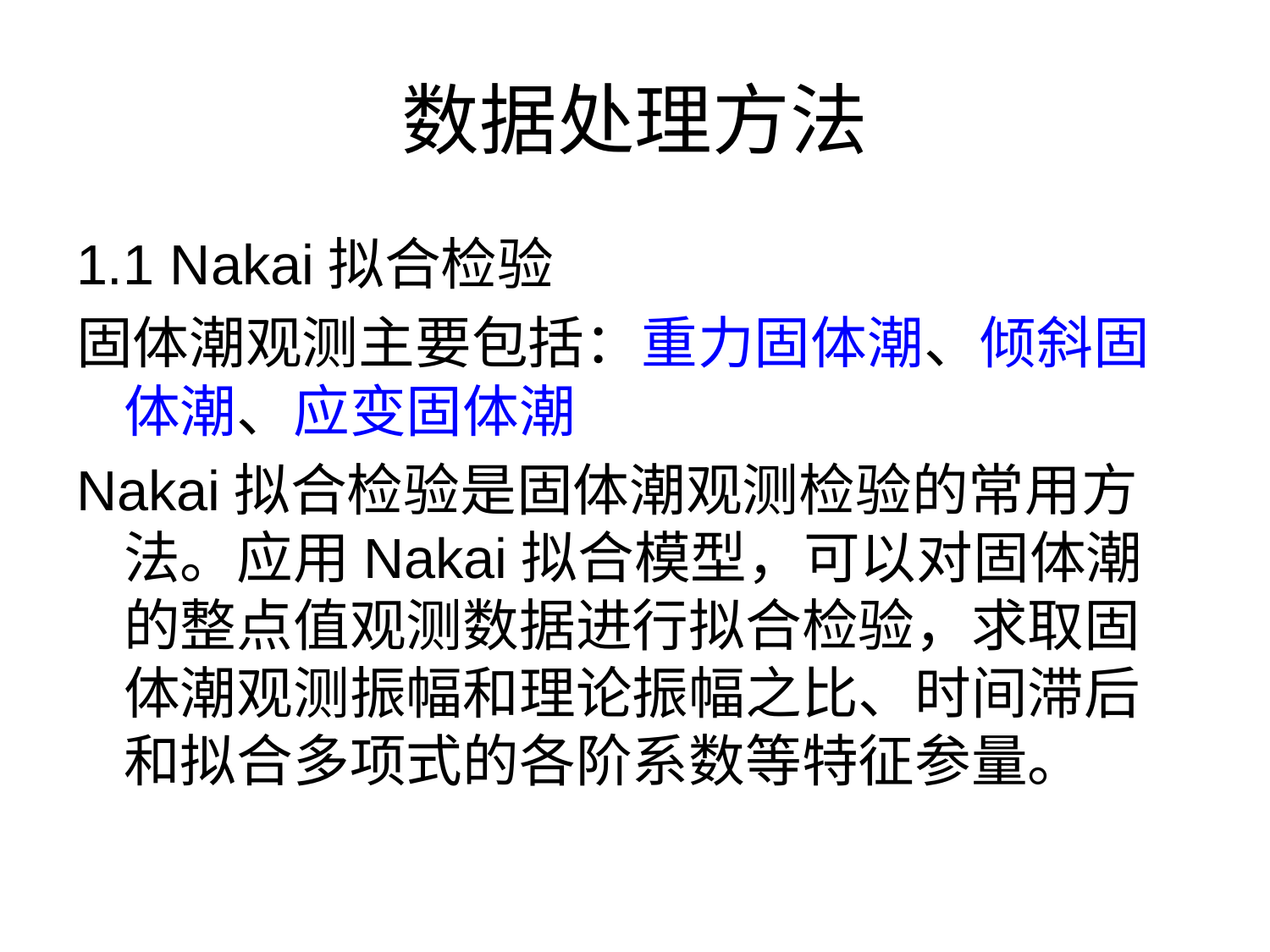

# 数据处理方法
1.1 Nakai拟合检验
固体潮观测主要包括：重力固体潮、倾斜固体潮、应变固体潮
Nakai拟合检验是固体潮观测检验的常用方法。应用Nakai拟合模型，可以对固体潮的整点值观测数据进行拟合检验，求取固体潮观测振幅和理论振幅之比、时间滞后和拟合多项式的各阶系数等特征参量。